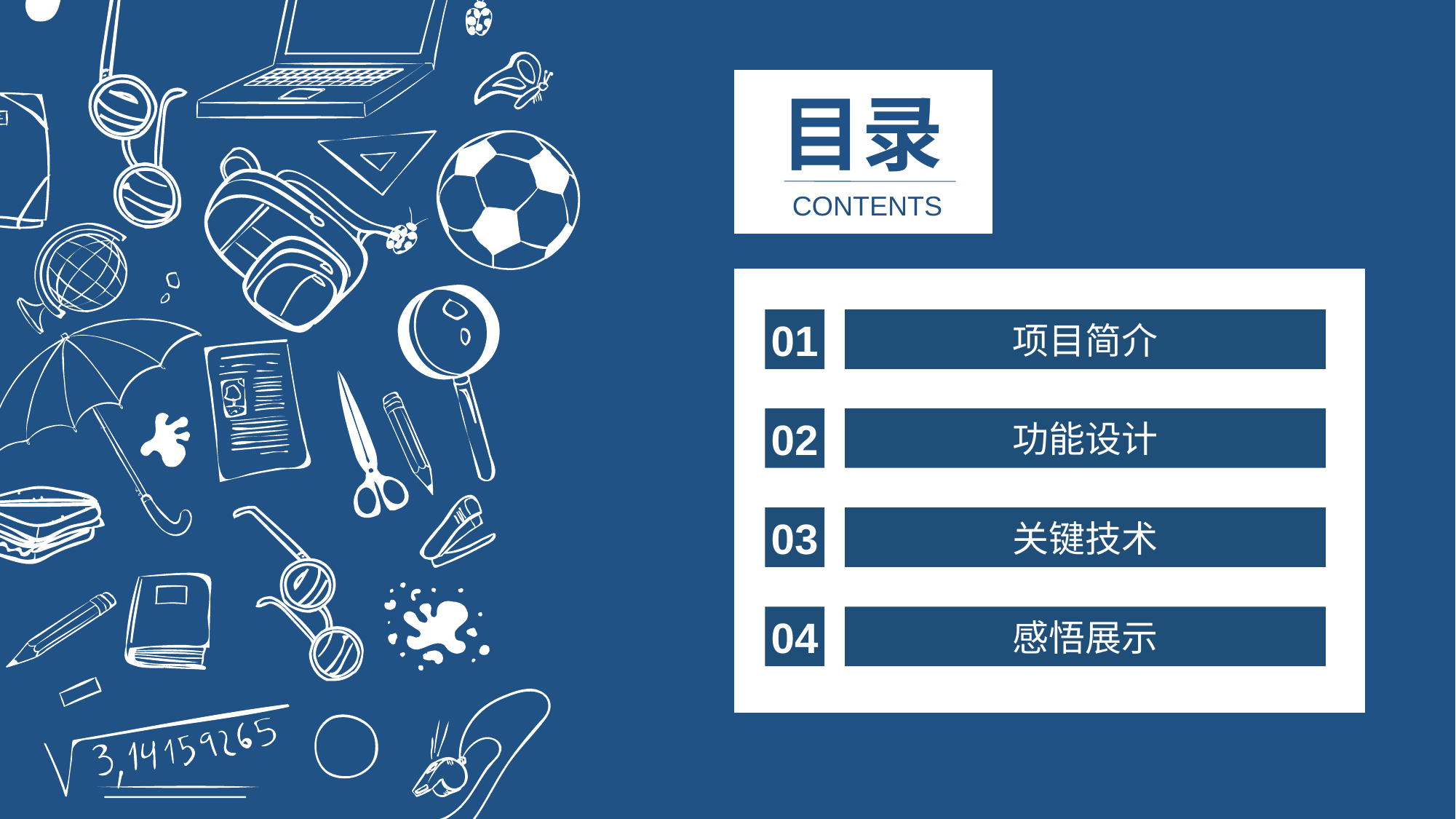

目录

CONTENTS

01
项目简介
02
功能设计
03
关键技术
04
感悟展示